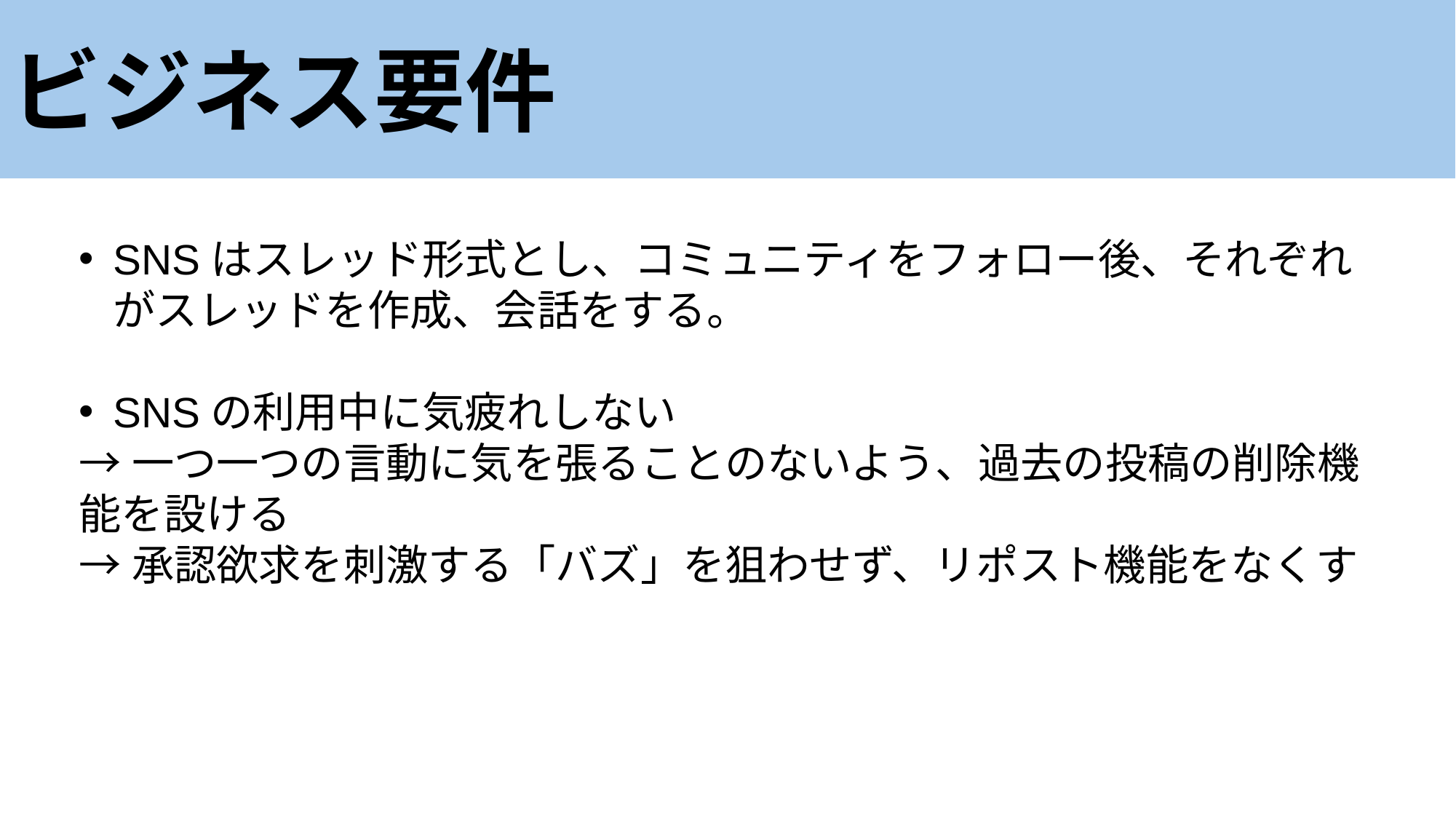

ビジネス要件
SNSはスレッド形式とし、コミュニティをフォロー後、それぞれがスレッドを作成、会話をする。

SNSの利用中に気疲れしない
→一つ一つの言動に気を張ることのないよう、過去の投稿の削除機能を設ける
→承認欲求を刺激する「バズ」を狙わせず、リポスト機能をなくす